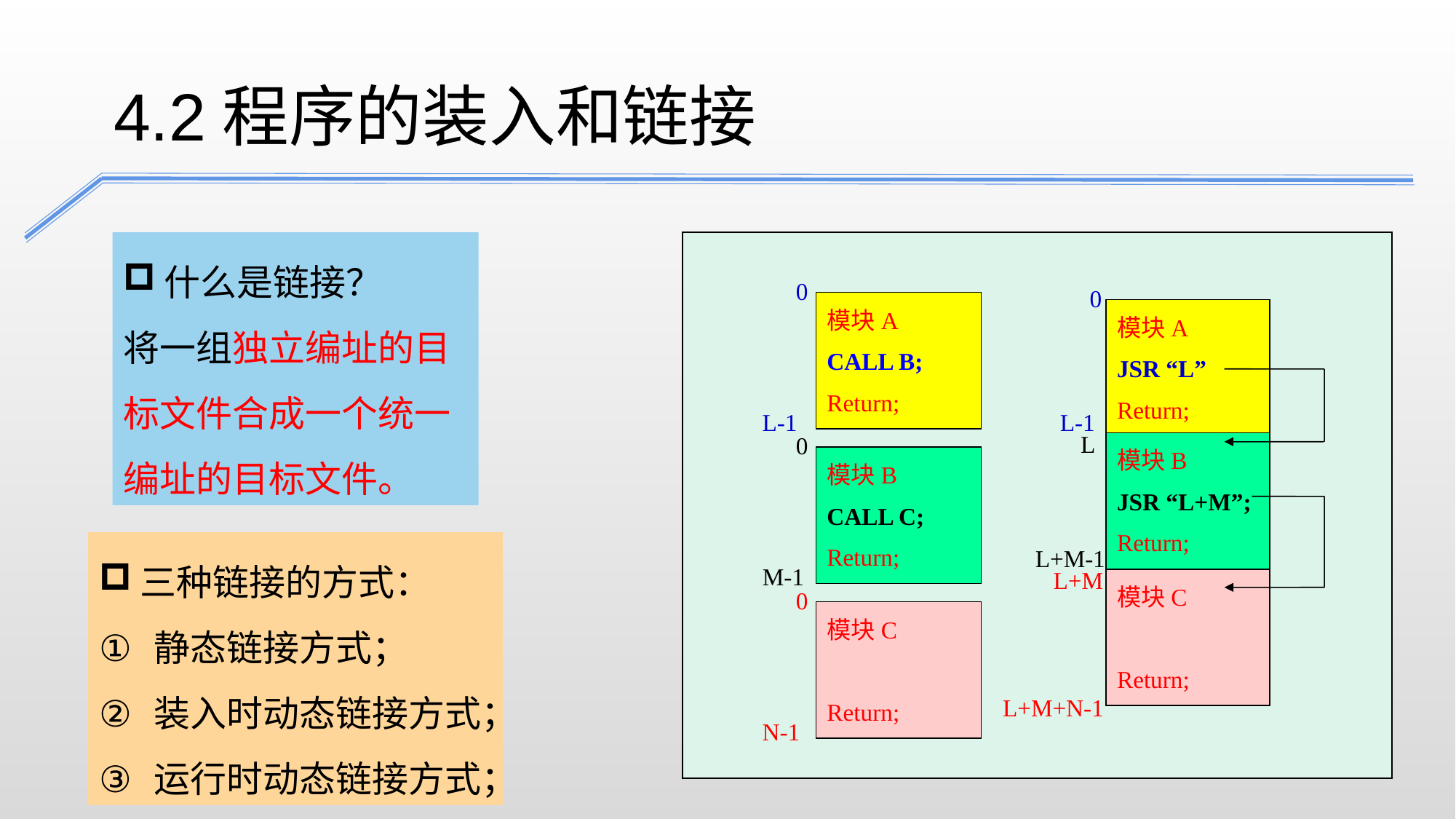

4.2程序的装入和链接

什么是链接？
将一组独立编址的目标文件合成一个统一编址的目标文件。

0
模块A
CALL B;
Return;
L-1
0
模块B
CALL C;
Return;
M-1
0
模块C

Return;
N-1
0
模块A
JSR “L”
Return;
L-1

L
模块B
JSR “L+M”;
Return;
L+M-1

L+M
模块C

Return;
L+M+N-1
三种链接的方式：
静态链接方式；
装入时动态链接方式；
运行时动态链接方式；